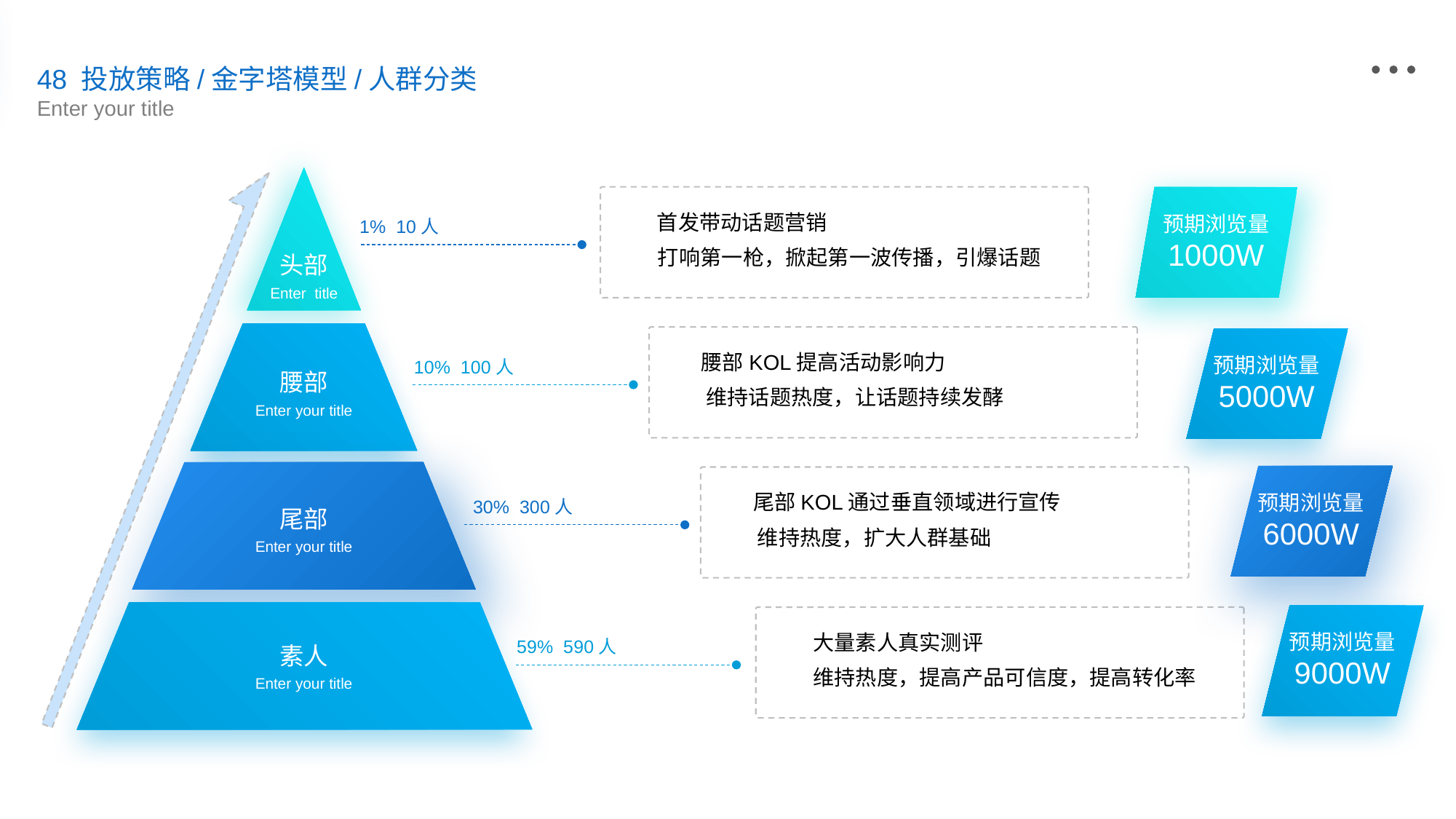

48 投放策略/金字塔模型/人群分类

Enter your title

首发带动话题营销
预期浏览量
1000W
1%  10人
打响第一枪，掀起第一波传播，引爆话题
头部
Enter  title

腰部KOL提高活动影响力
预期浏览量
5000W
10%  100人
腰部
维持话题热度，让话题持续发酵
Enter your title

尾部KOL通过垂直领域进行宣传
预期浏览量
6000W
30%  300人
尾部
维持热度，扩大人群基础
Enter your title

预期浏览量
9000W
大量素人真实测评
59%  590人
素人
维持热度，提高产品可信度，提高转化率
Enter your title